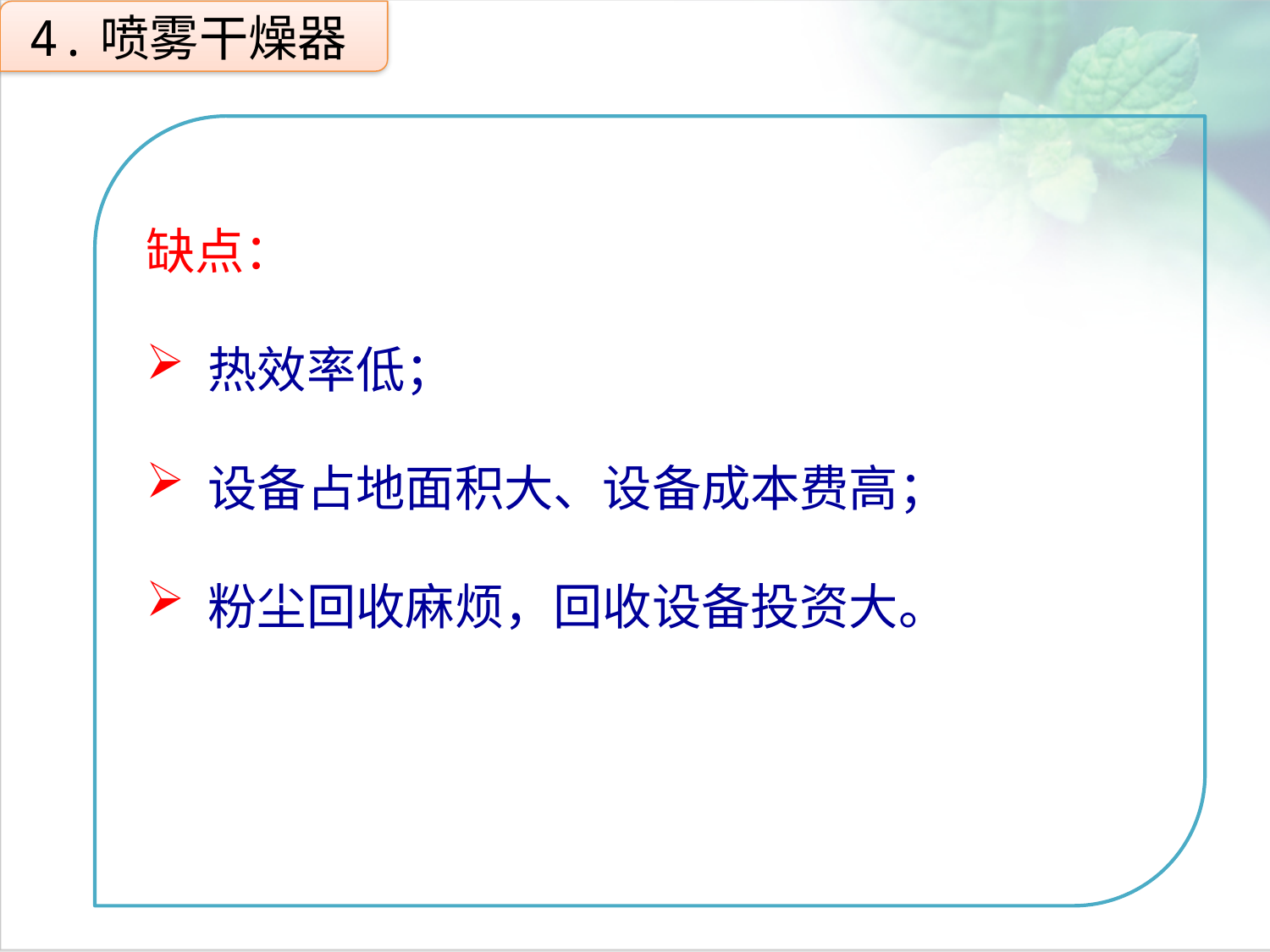

4.喷雾干燥器
缺点：
 热效率低；
 设备占地面积大、设备成本费高；
 粉尘回收麻烦，回收设备投资大。

点击添加文本
点击添加文本
点击添加文本
点击添加文本